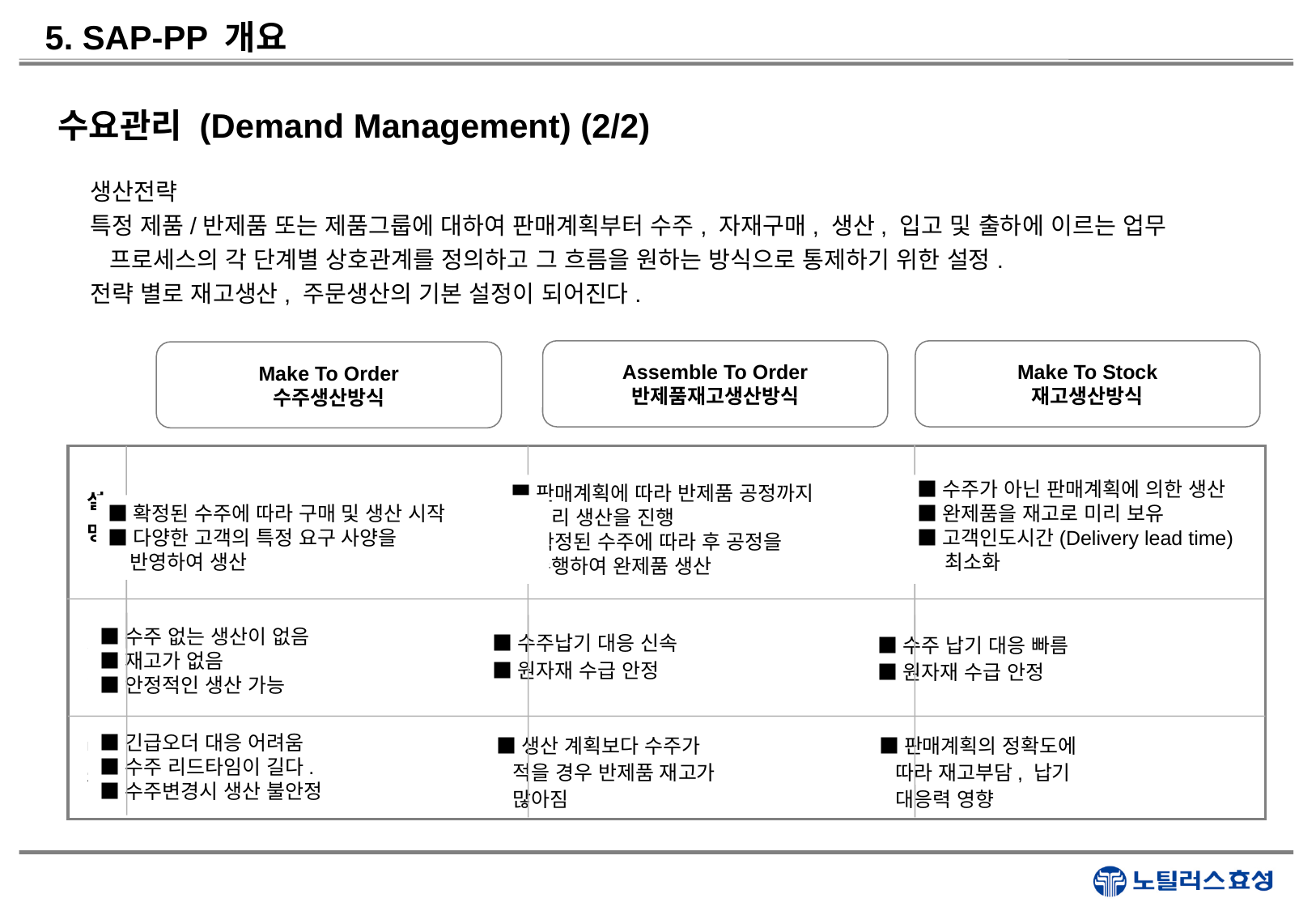

15
5. SAP-PP 개요
 수요관리 (Demand Management) (2/2)
생산전략
특정 제품/반제품 또는 제품그룹에 대하여 판매계획부터 수주, 자재구매, 생산, 입고 및 출하에 이르는 업무
  프로세스의 각 단계별 상호관계를 정의하고 그 흐름을 원하는 방식으로 통제하기 위한 설정.
전략 별로 재고생산, 주문생산의 기본 설정이 되어진다.

Assemble To Order
반제품재고생산방식
Make To Stock
재고생산방식
Make To Order
수주생산방식

■판매계획에 따라 반제품 공정까지
   미리 생산을 진행
■확정된 수주에 따라 후 공정을
   수행하여 완제품 생산
■수주가 아닌 판매계획에 의한 생산
■완제품을 재고로 미리 보유
■고객인도시간(Delivery lead time)
    최소화
설
명

■확정된 수주에 따라 구매 및 생산 시작
■다양한 고객의 특정 요구 사양을
   반영하여 생산

■수주 없는 생산이 없음
■재고가 없음
■안정적인 생산 가능
장
점
■수주납기 대응 신속
■원자재 수급 안정
■수주 납기 대응 빠름
■원자재 수급 안정

■긴급오더 대응 어려움
■수주 리드타임이 길다.
■수주변경시 생산 불안정
단
점
■생산 계획보다 수주가
  적을 경우 반제품 재고가
  많아짐
■판매계획의 정확도에
  따라 재고부담, 납기
  대응력 영향